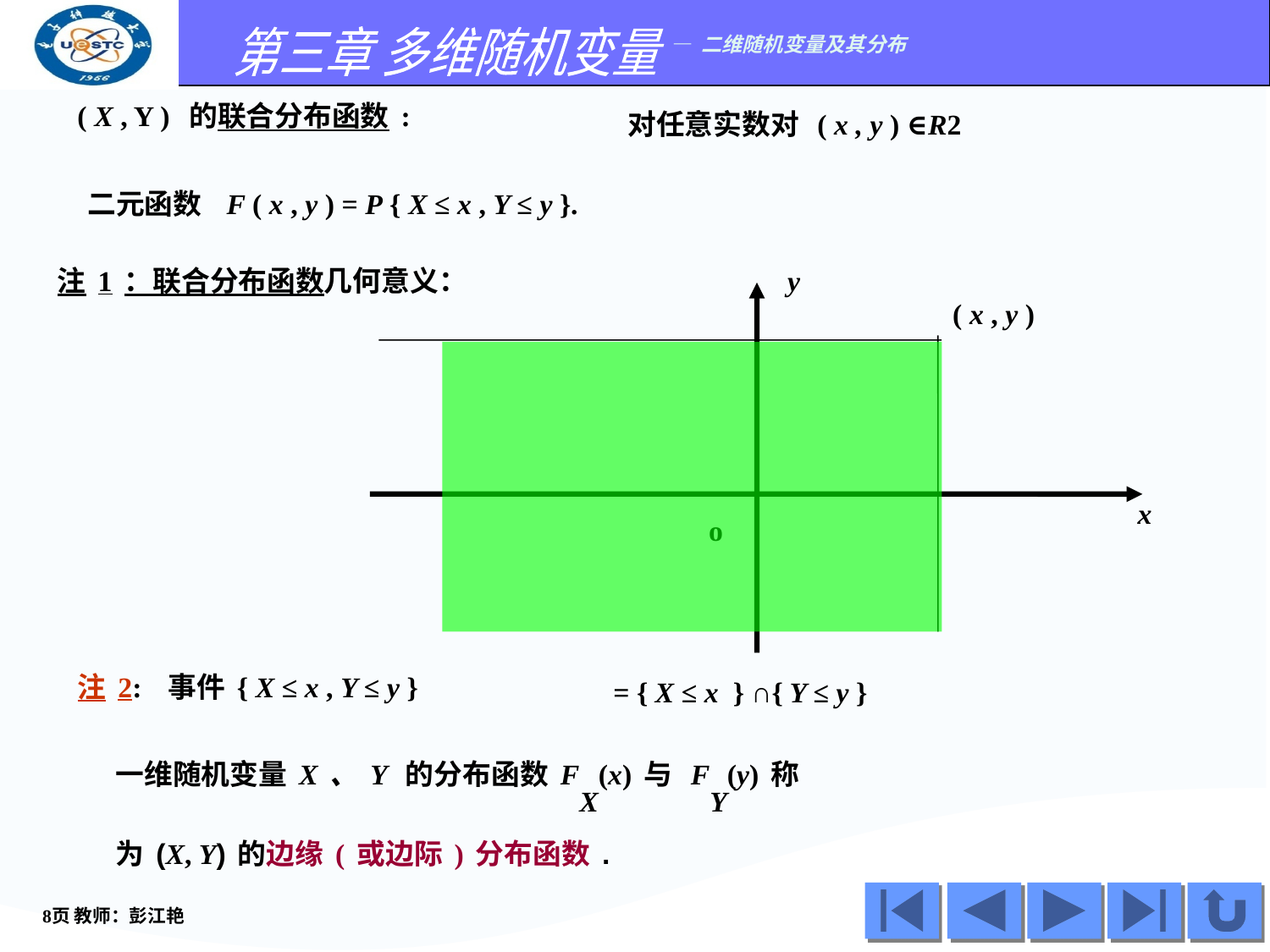

( X , Y ) 的联合分布函数:
对任意实数对 ( x , y ) ∈R2
二元函数  F ( x , y ) = P { X ≤ x , Y ≤ y }.
注1：联合分布函数几何意义：
y

( x , y )

x

o
注2:  事件{ X ≤ x , Y ≤ y }
= { X ≤ x  } ∩{ Y ≤ y }
    一维随机变量X、Y 的分布函数FX(x)与 FY(y)称
    为(X, Y)的边缘(或边际)分布函数.